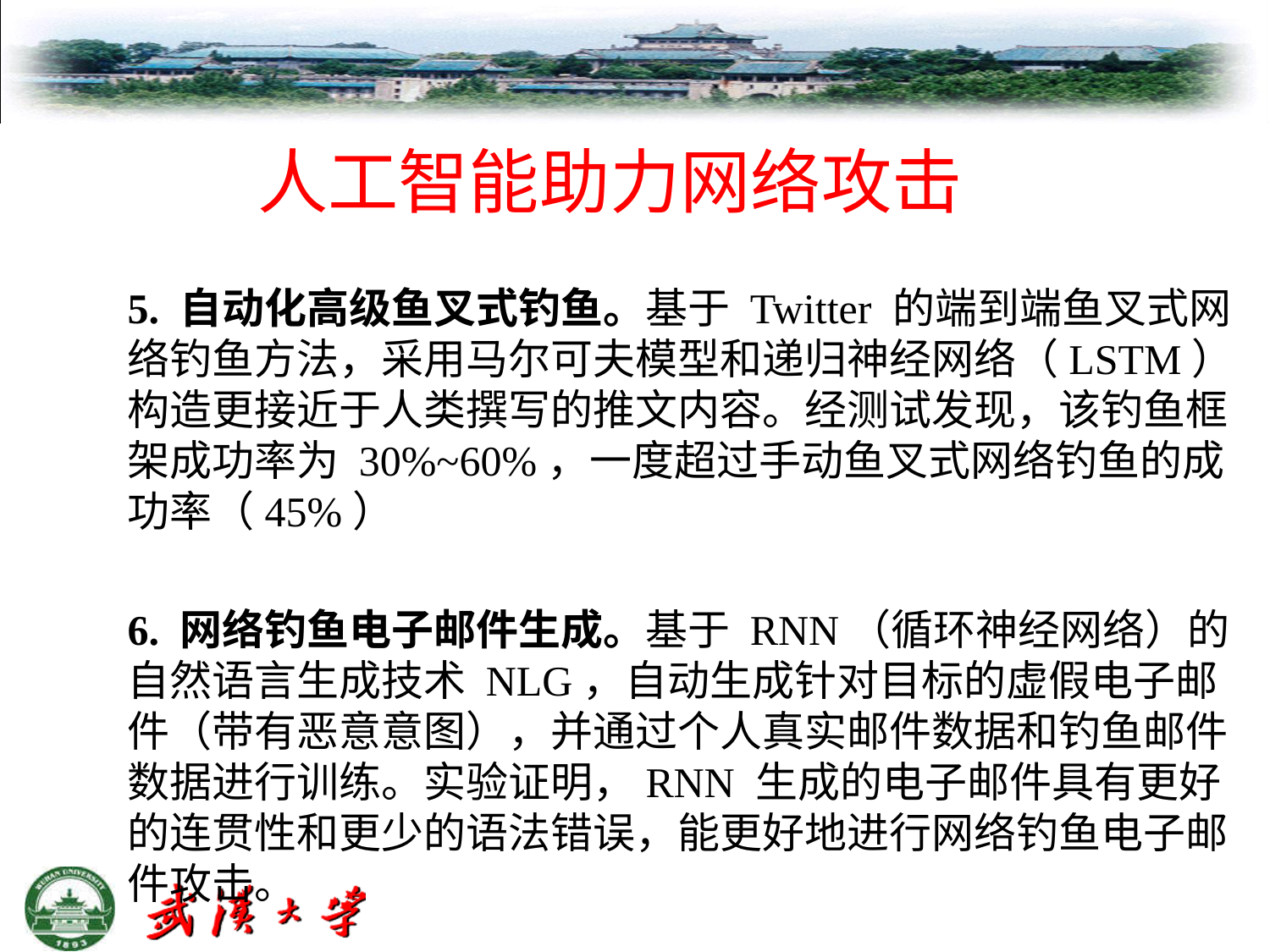

# 人工智能助力网络攻击
5. 自动化高级鱼叉式钓鱼。基于 Twitter 的端到端鱼叉式网络钓鱼方法，采用马尔可夫模型和递归神经网络（LSTM）构造更接近于人类撰写的推文内容。经测试发现，该钓鱼框架成功率为 30%~60%，一度超过手动鱼叉式网络钓鱼的成功率（45%）

6. 网络钓鱼电子邮件生成。基于 RNN（循环神经网络）的自然语言生成技术 NLG，自动生成针对目标的虚假电子邮件（带有恶意意图），并通过个人真实邮件数据和钓鱼邮件数据进行训练。实验证明，RNN 生成的电子邮件具有更好的连贯性和更少的语法错误，能更好地进行网络钓鱼电子邮件攻击。